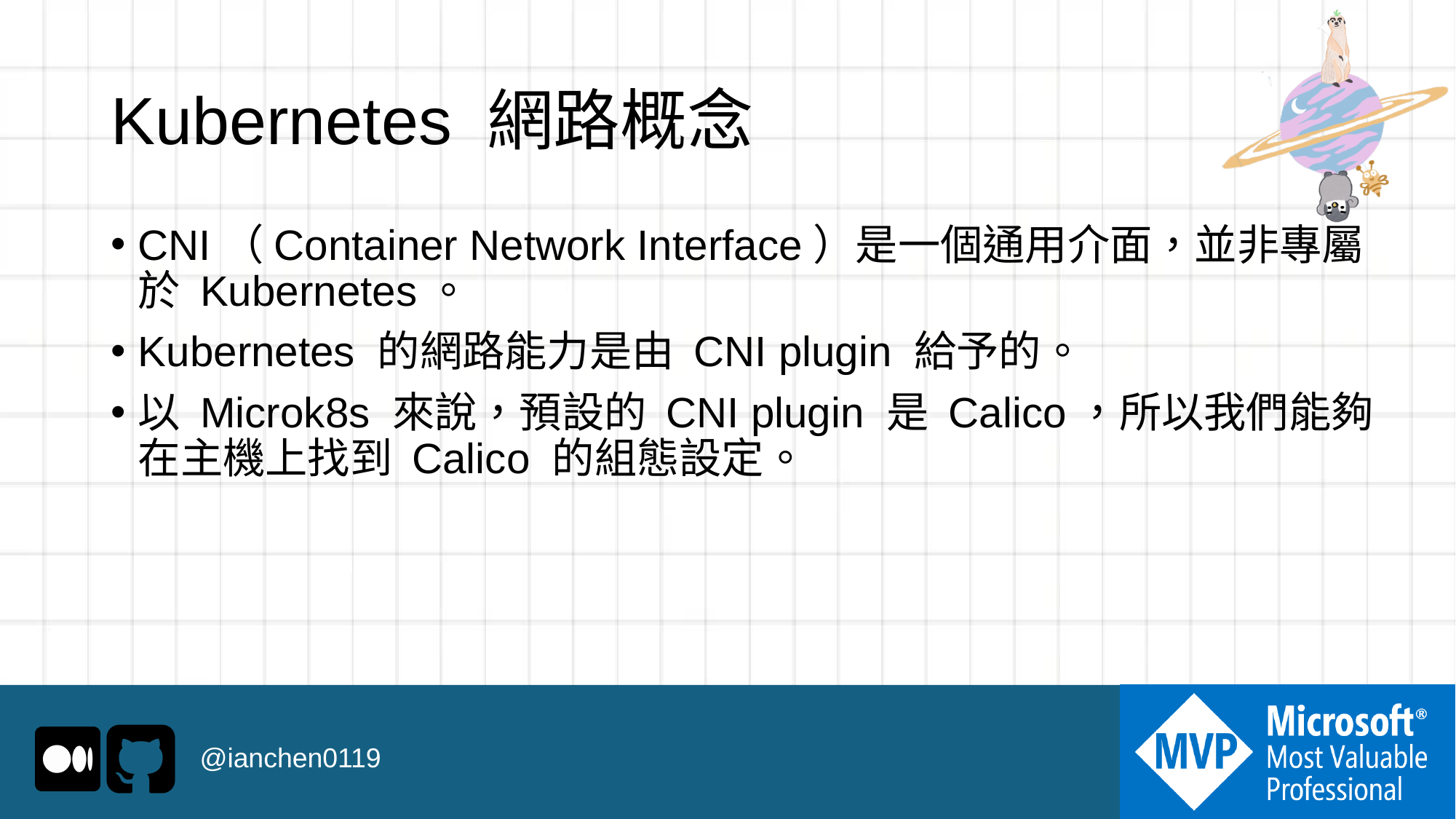

# Kubernetes 網路概念
CNI（Container Network Interface）是一個通用介面，並非專屬於 Kubernetes。
Kubernetes 的網路能力是由 CNI plugin 給予的。
以 Microk8s 來說，預設的 CNI plugin 是 Calico，所以我們能夠在主機上找到 Calico 的組態設定。